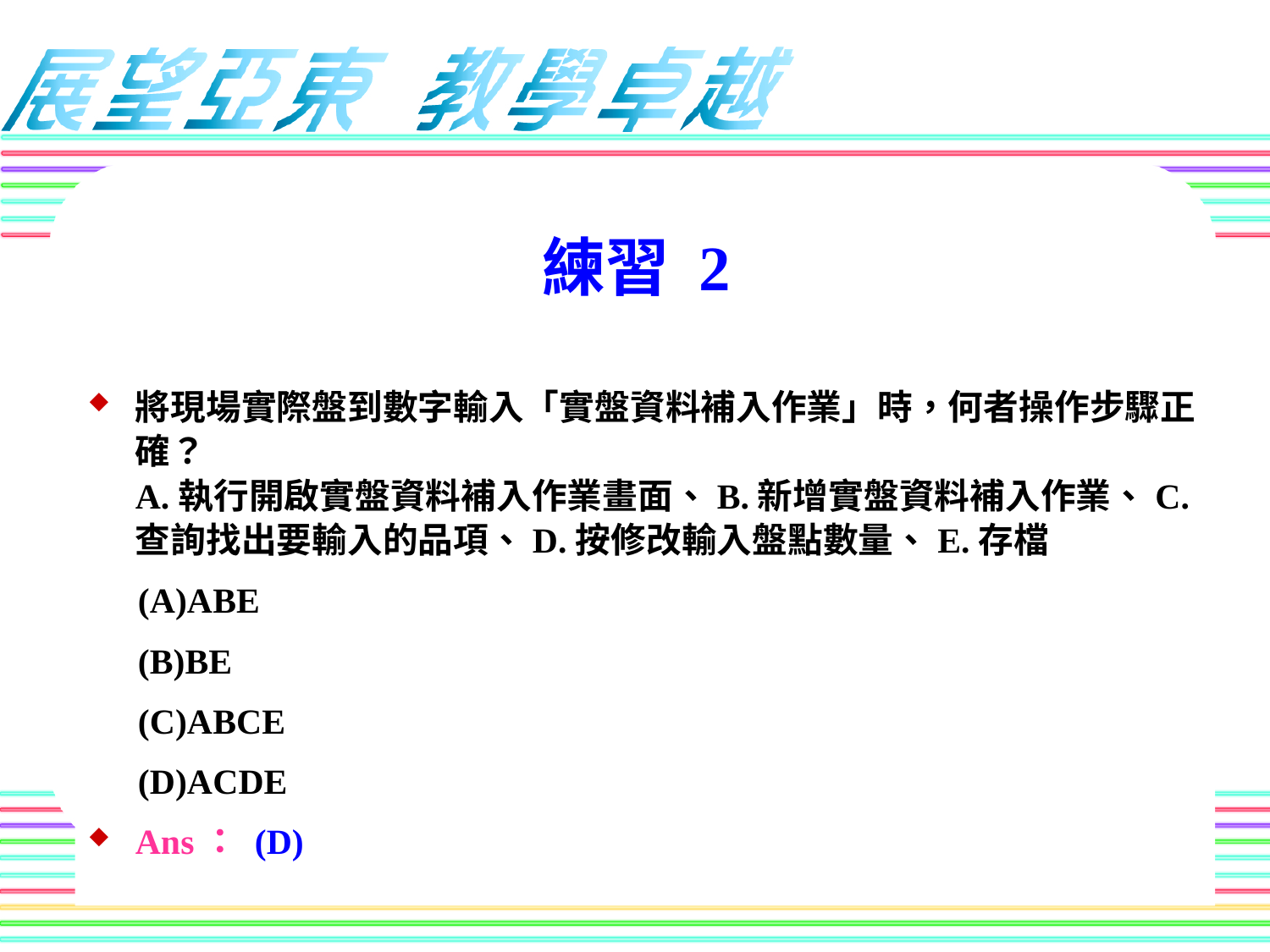

練習 2
將現場實際盤到數字輸入「實盤資料補入作業」時，何者操作步驟正確？
A.執行開啟實盤資料補入作業畫面、B.新增實盤資料補入作業、C.查詢找出要輸入的品項、D.按修改輸入盤點數量、E.存檔
(A)ABE
(B)BE
(C)ABCE
(D)ACDE
Ans： (D)